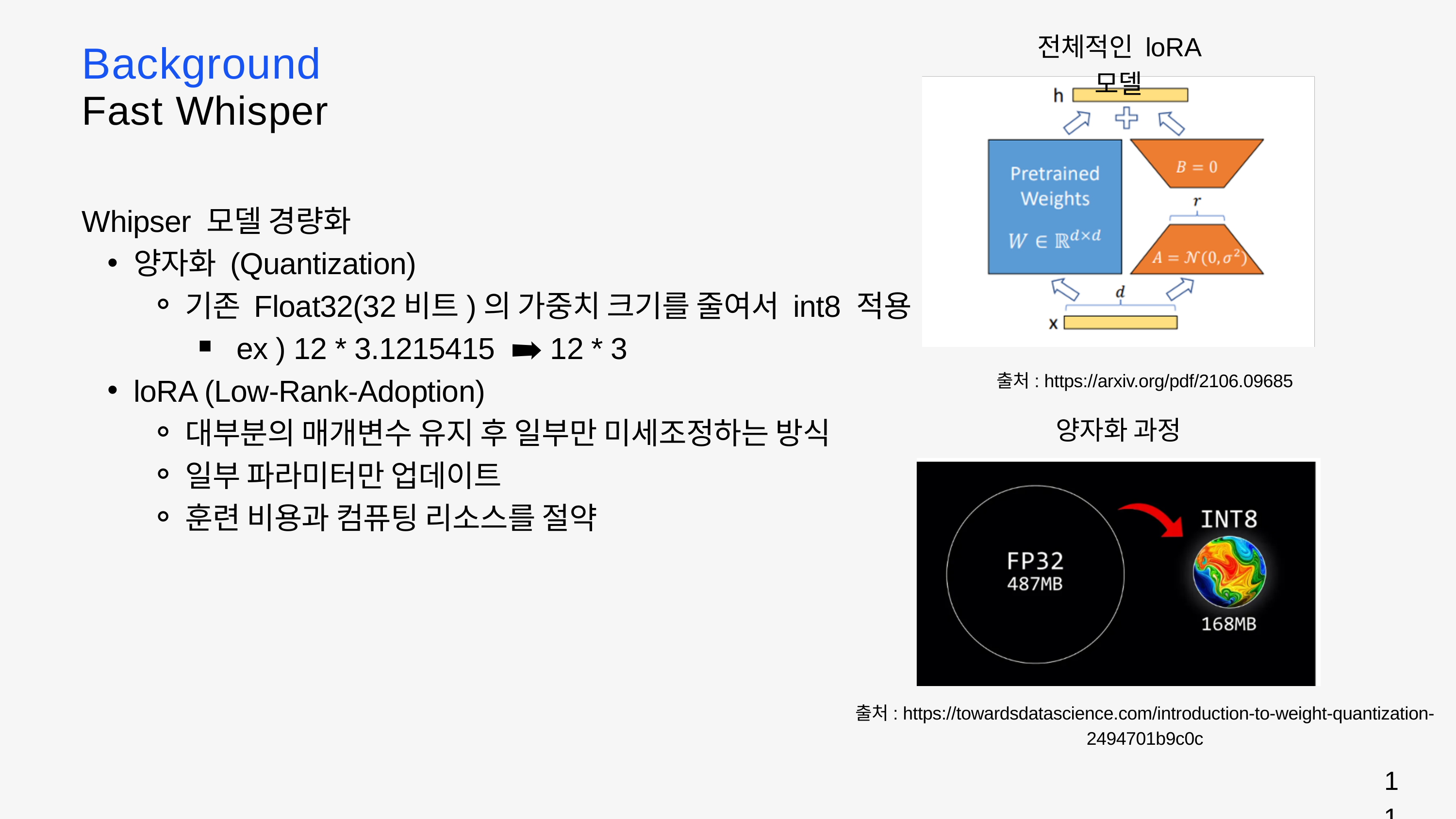

Background
전체적인 loRA 모델

출처: https://arxiv.org/pdf/2106.09685
Fast Whisper
Whipser 모델 경량화
양자화 (Quantization)
기존 Float32(32비트)의 가중치 크기를 줄여서 int8 적용
ex ) 12 * 3.1215415  ➡️ 12 * 3
loRA (Low-Rank-Adoption)
대부분의 매개변수 유지 후 일부만 미세조정하는 방식
일부 파라미터만 업데이트
훈련 비용과 컴퓨팅 리소스를 절약
양자화 과정

출처: https://towardsdatascience.com/introduction-to-weight-quantization-2494701b9c0c
11